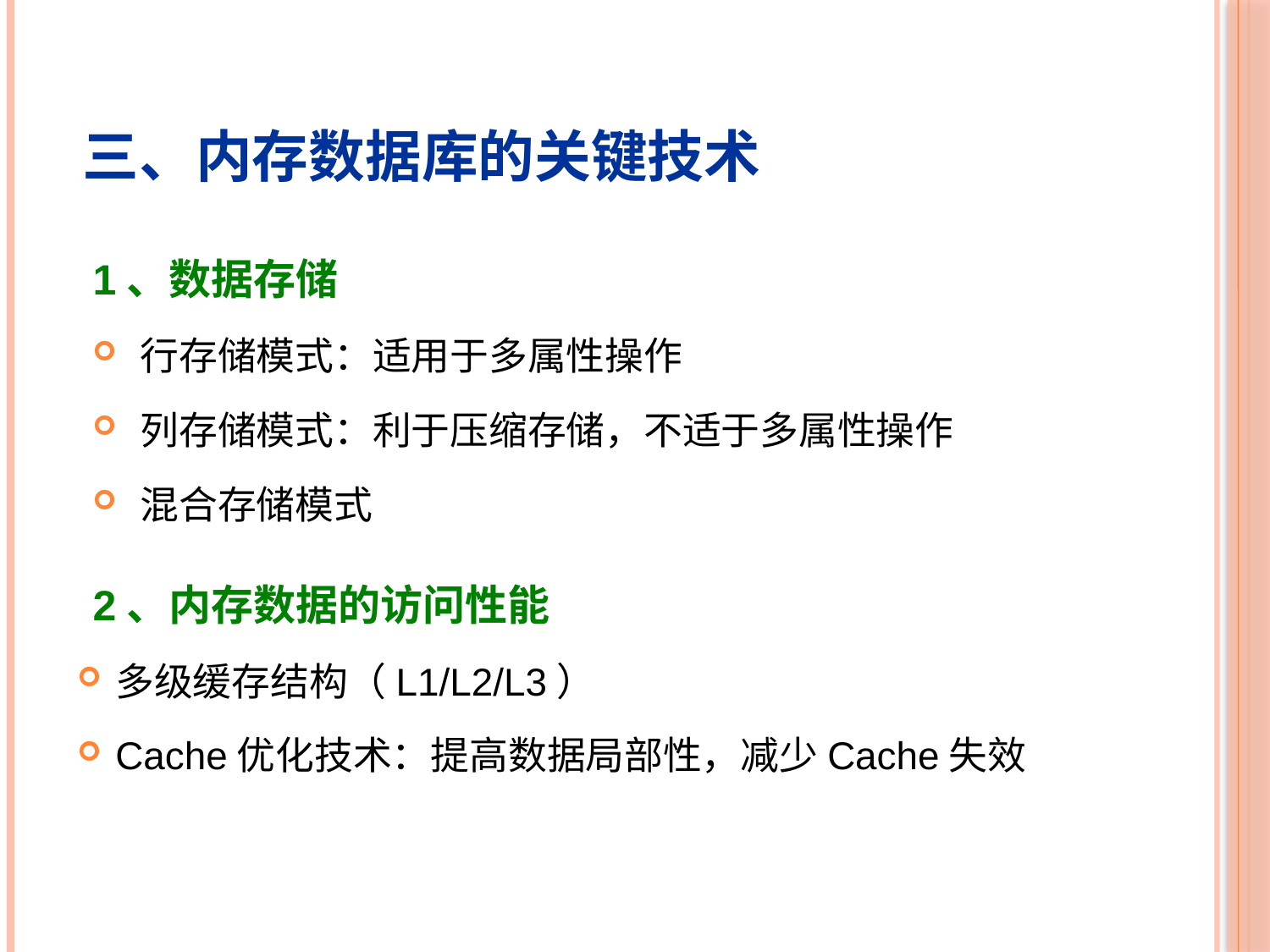

三、内存数据库的关键技术
1、数据存储
行存储模式：适用于多属性操作
列存储模式：利于压缩存储，不适于多属性操作
混合存储模式
2、内存数据的访问性能
多级缓存结构（L1/L2/L3）
Cache优化技术：提高数据局部性，减少Cache失效